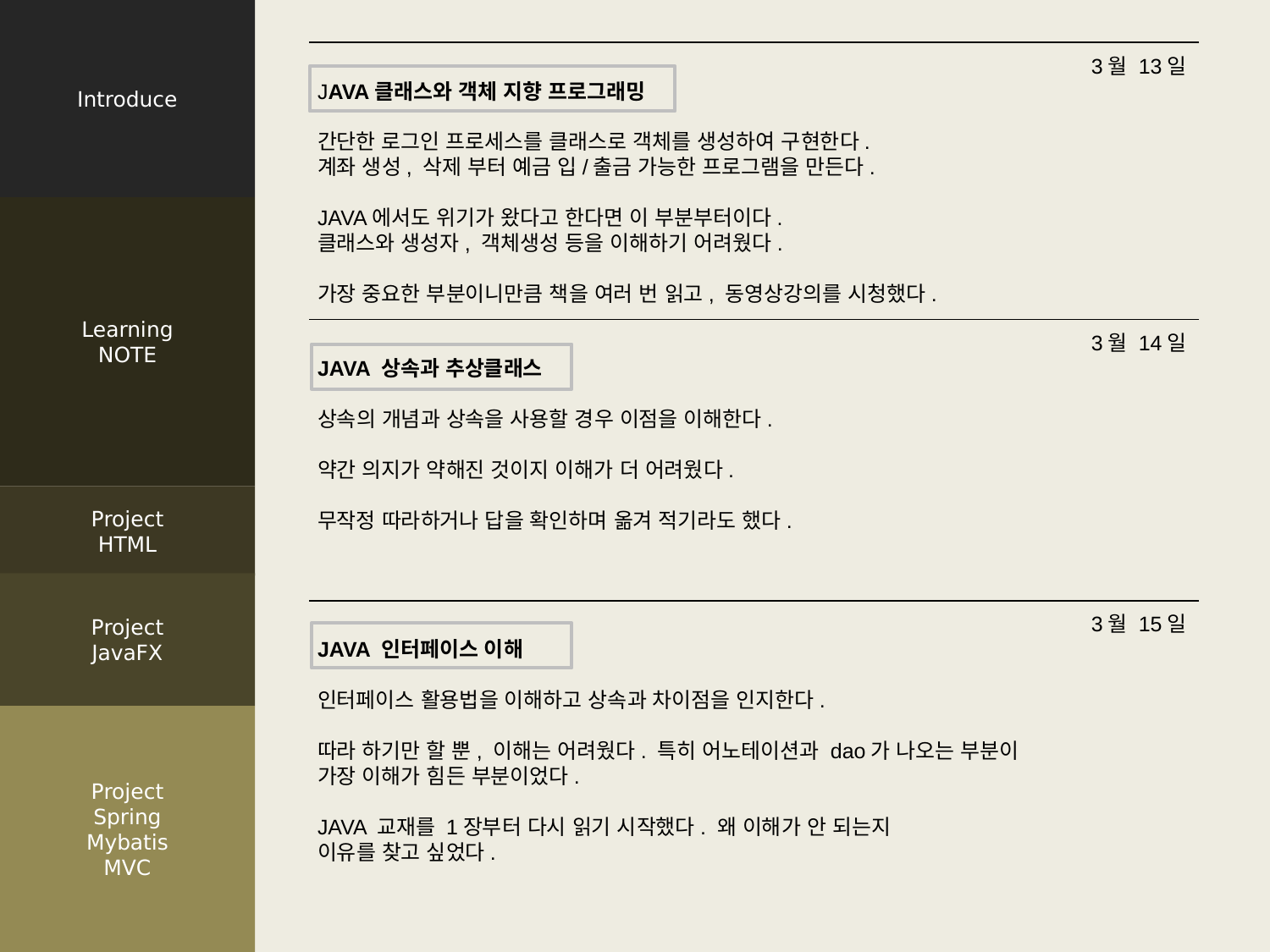

Introduce
Learning
NOTE
Project
HTML
Project
JavaFX
Project
Spring
Mybatis
MVC

3월 13일
JAVA클래스와 객체 지향 프로그래밍

간단한 로그인 프로세스를 클래스로 객체를 생성하여 구현한다.
계좌 생성, 삭제 부터 예금 입/출금 가능한 프로그램을 만든다.

JAVA에서도 위기가 왔다고 한다면 이 부분부터이다.
클래스와 생성자, 객체생성 등을 이해하기 어려웠다.

가장 중요한 부분이니만큼 책을 여러 번 읽고, 동영상강의를 시청했다.

3월 14일
JAVA 상속과 추상클래스

상속의 개념과 상속을 사용할 경우 이점을 이해한다.

약간 의지가 약해진 것이지 이해가 더 어려웠다.

무작정 따라하거나 답을 확인하며 옮겨 적기라도 했다.

3월 15일
JAVA 인터페이스 이해

인터페이스 활용법을 이해하고 상속과 차이점을 인지한다.

따라 하기만 할 뿐, 이해는 어려웠다. 특히 어노테이션과 dao가 나오는 부분이
가장 이해가 힘든 부분이었다.

JAVA 교재를 1장부터 다시 읽기 시작했다. 왜 이해가 안 되는지
이유를 찾고 싶었다.